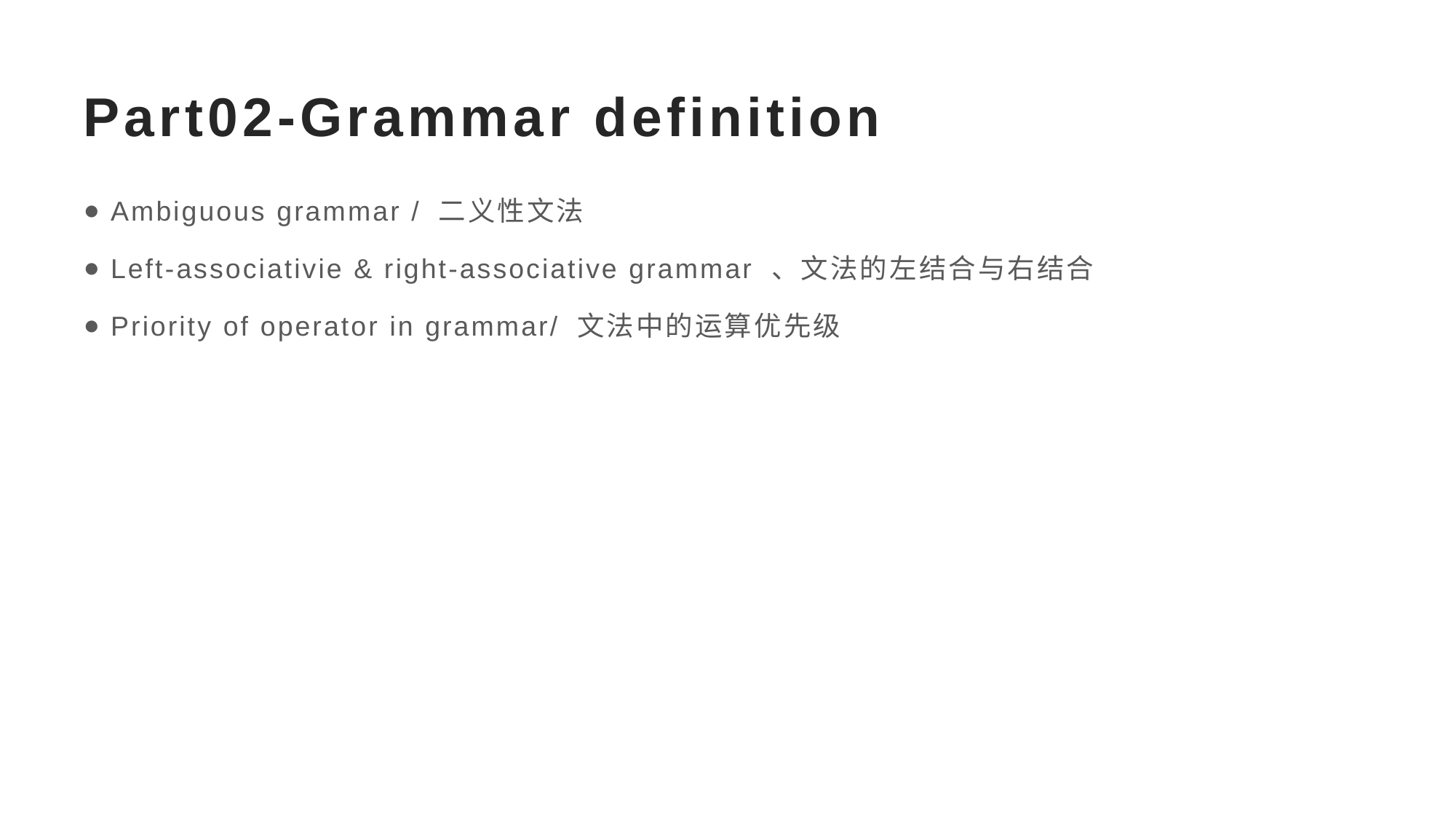

# Part02-Grammar definition
Ambiguous grammar / 二义性文法
Left-associativie & right-associative grammar 、文法的左结合与右结合
Priority of operator in grammar/ 文法中的运算优先级
13